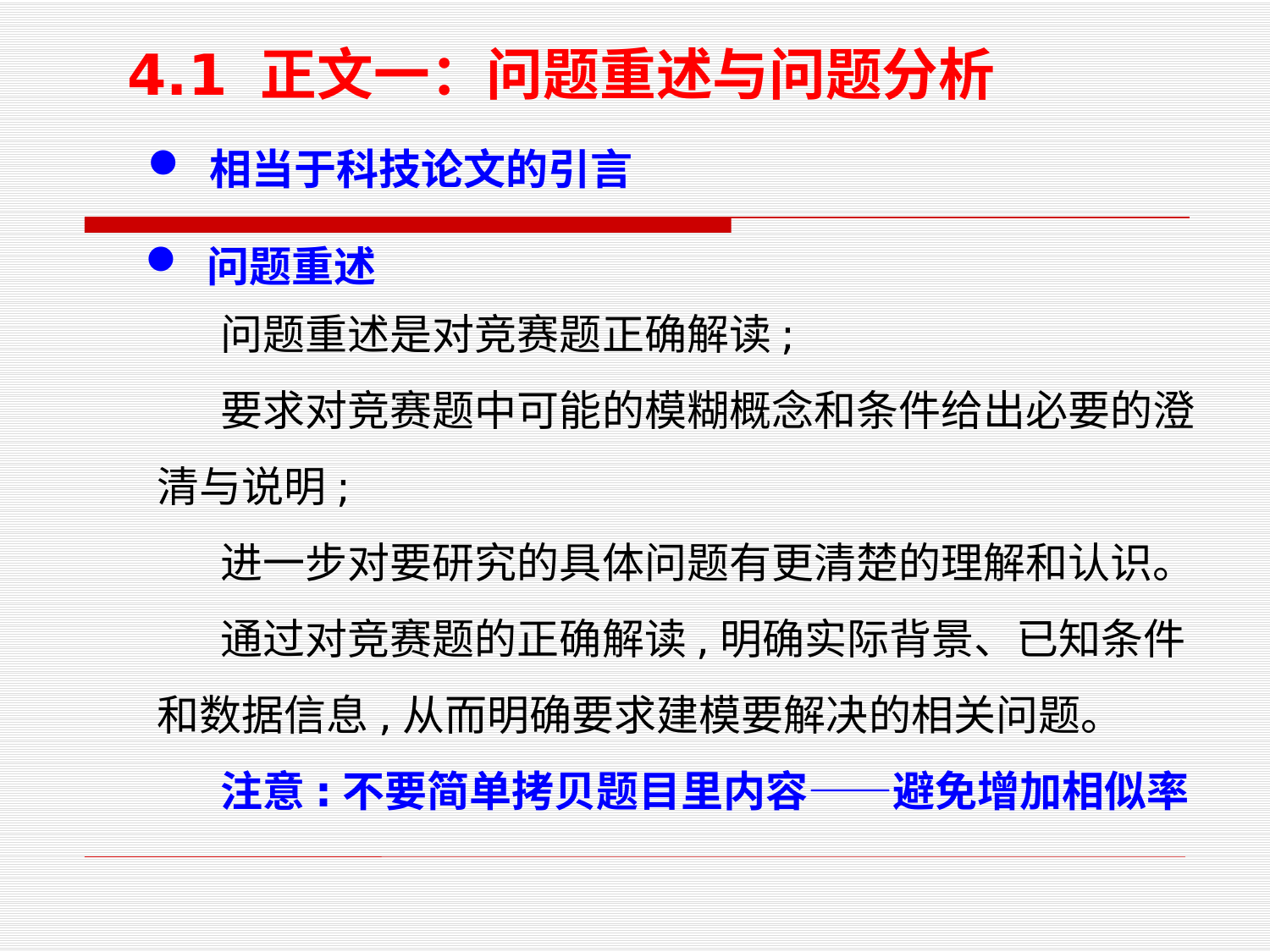

4.1 正文一：问题重述与问题分析
 相当于科技论文的引言
 问题重述
问题重述是对竞赛题正确解读;
要求对竞赛题中可能的模糊概念和条件给出必要的澄清与说明;
进一步对要研究的具体问题有更清楚的理解和认识。
通过对竞赛题的正确解读,明确实际背景、已知条件和数据信息,从而明确要求建模要解决的相关问题。
注意:不要简单拷贝题目里内容——避免增加相似率